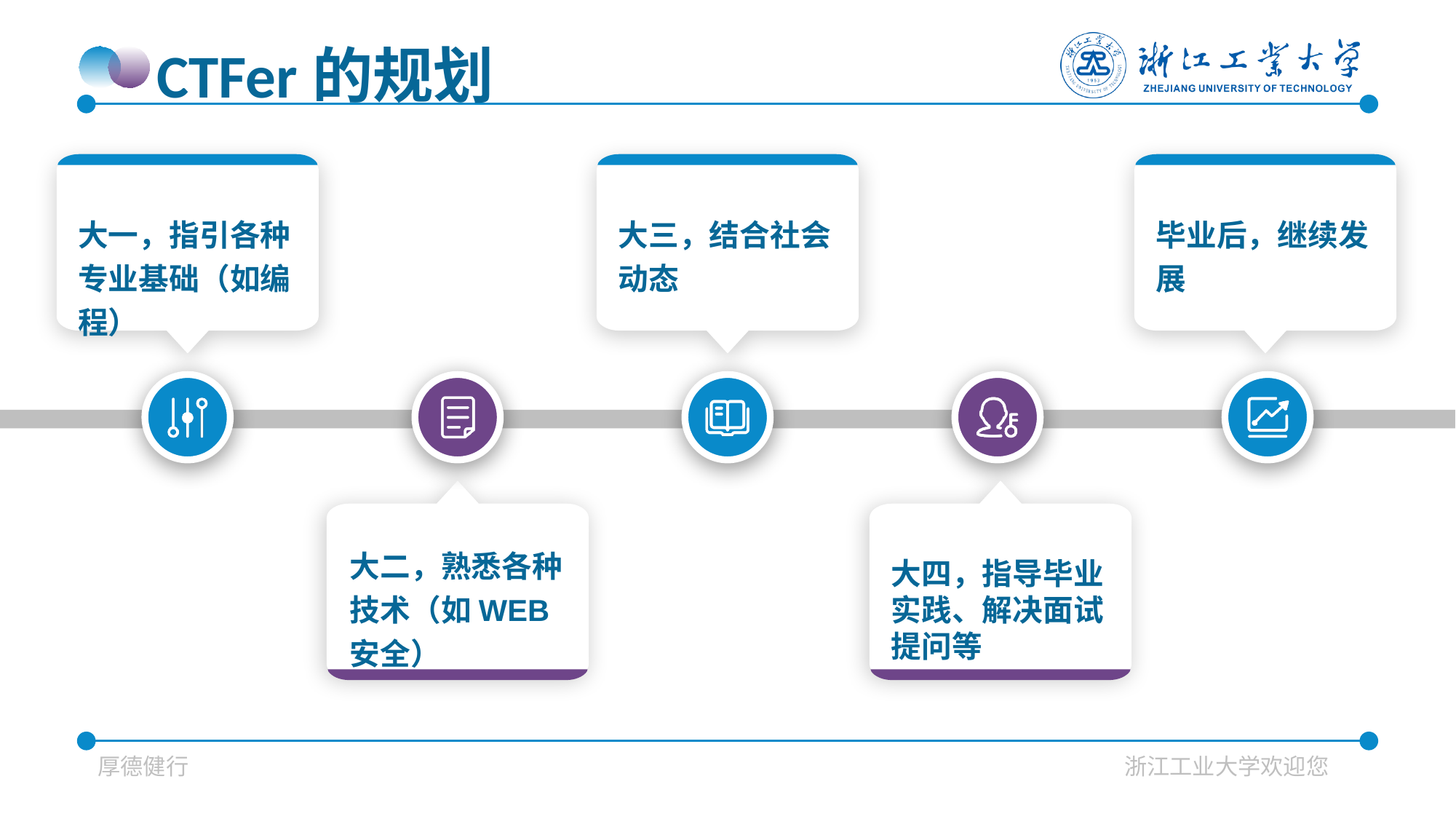

CTFer的规划
大一，指引各种专业基础（如编程）
大三，结合社会动态
毕业后，继续发展
大二，熟悉各种技术（如WEB安全）
大四，指导毕业实践、解决面试提问等